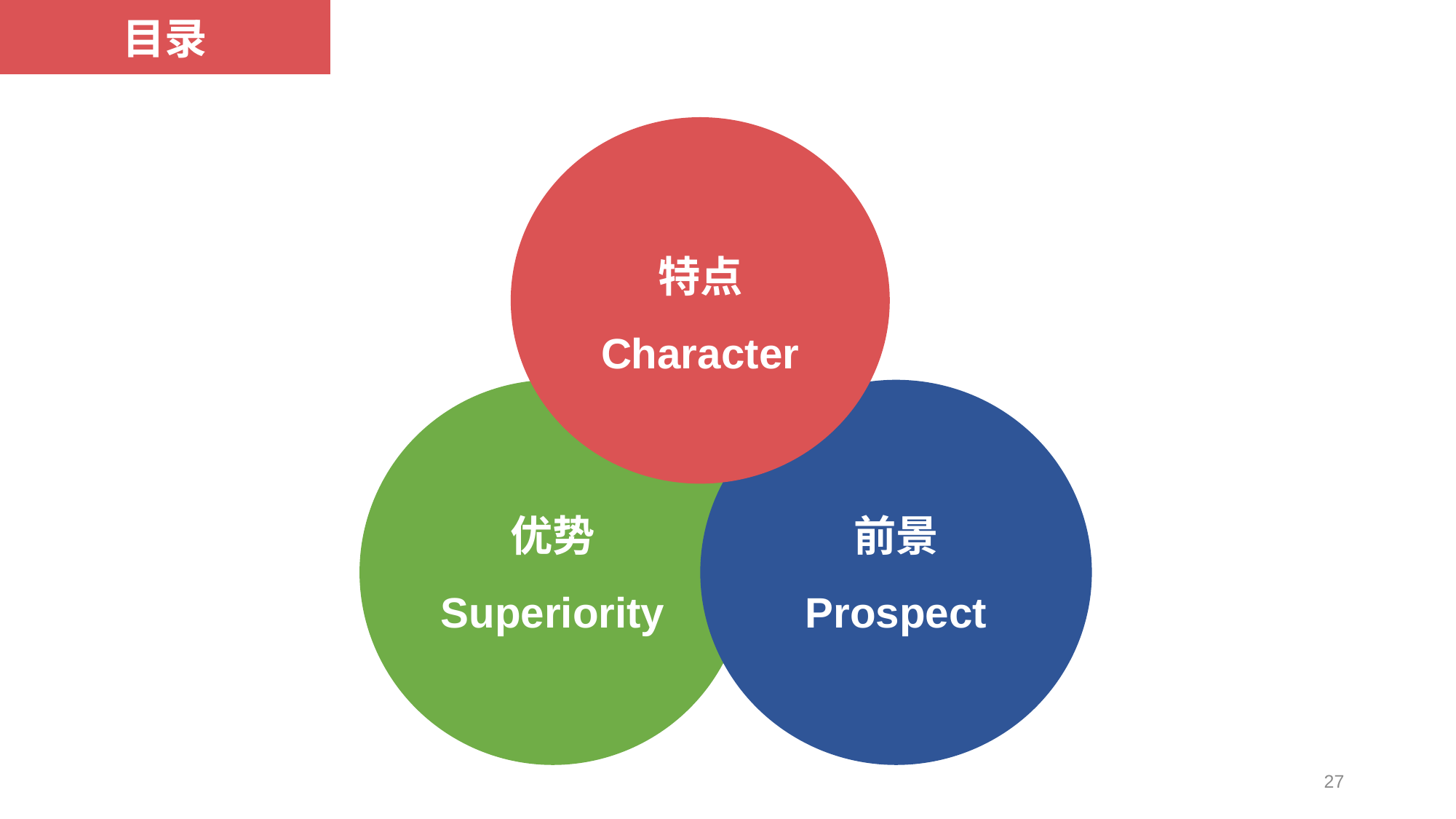

目录
特点
Character

优势
Superiority
前景
Prospect
27